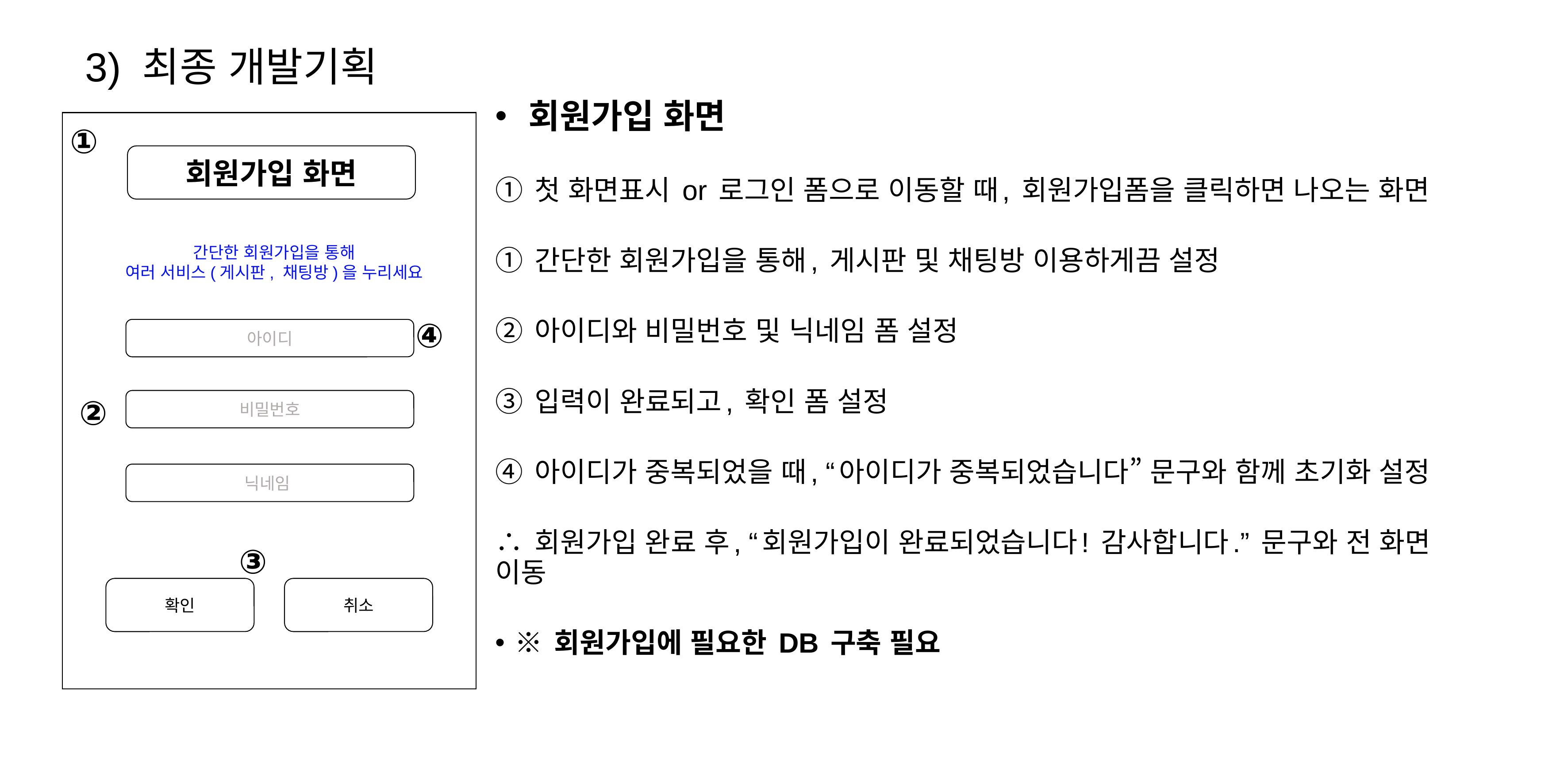

# 3) 최종 개발기획
 회원가입 화면

① 첫 화면표시 or 로그인 폼으로 이동할 때, 회원가입폼을 클릭하면 나오는 화면

① 간단한 회원가입을 통해, 게시판 및 채팅방 이용하게끔 설정

② 아이디와 비밀번호 및 닉네임 폼 설정

③ 입력이 완료되고, 확인 폼 설정

④ 아이디가 중복되었을 때, “아이디가 중복되었습니다” 문구와 함께 초기화 설정

∴ 회원가입 완료 후, “회원가입이 완료되었습니다! 감사합니다.” 문구와 전 화면 이동

※ 회원가입에 필요한 DB 구축 필요

①
회원가입 화면
간단한 회원가입을 통해
여러 서비스(게시판, 채팅방)을 누리세요
④
아이디
비밀번호
②
닉네임
③
확인
취소